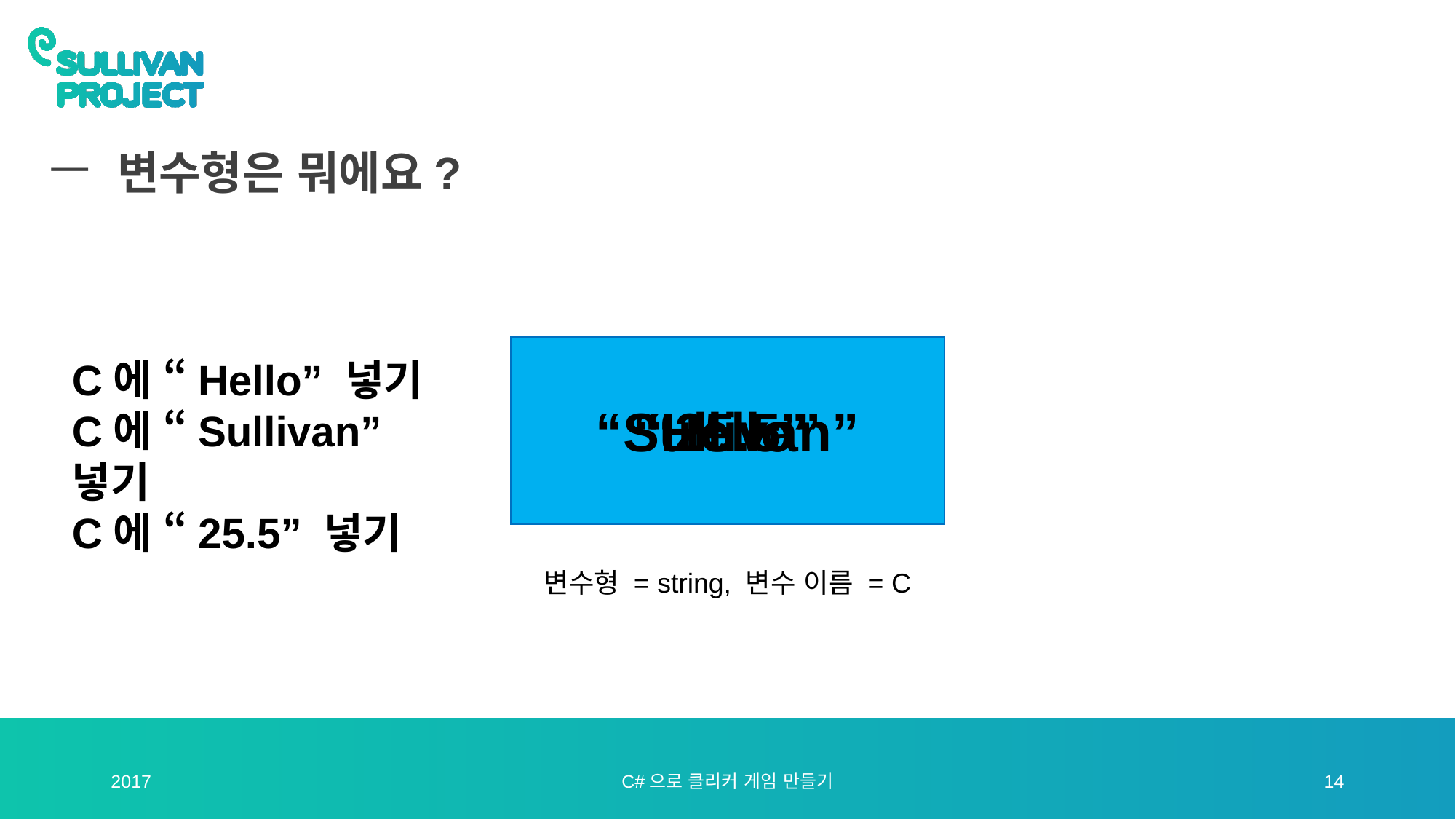

# 변수형은 뭐에요?

C에 “Hello” 넣기
C에 “Sullivan” 넣기
C에 “25.5” 넣기
“25.5”
“Sullivan”
“Hello”
변수형 = string, 변수 이름 = C
2017
C#으로 클리커 게임 만들기
14